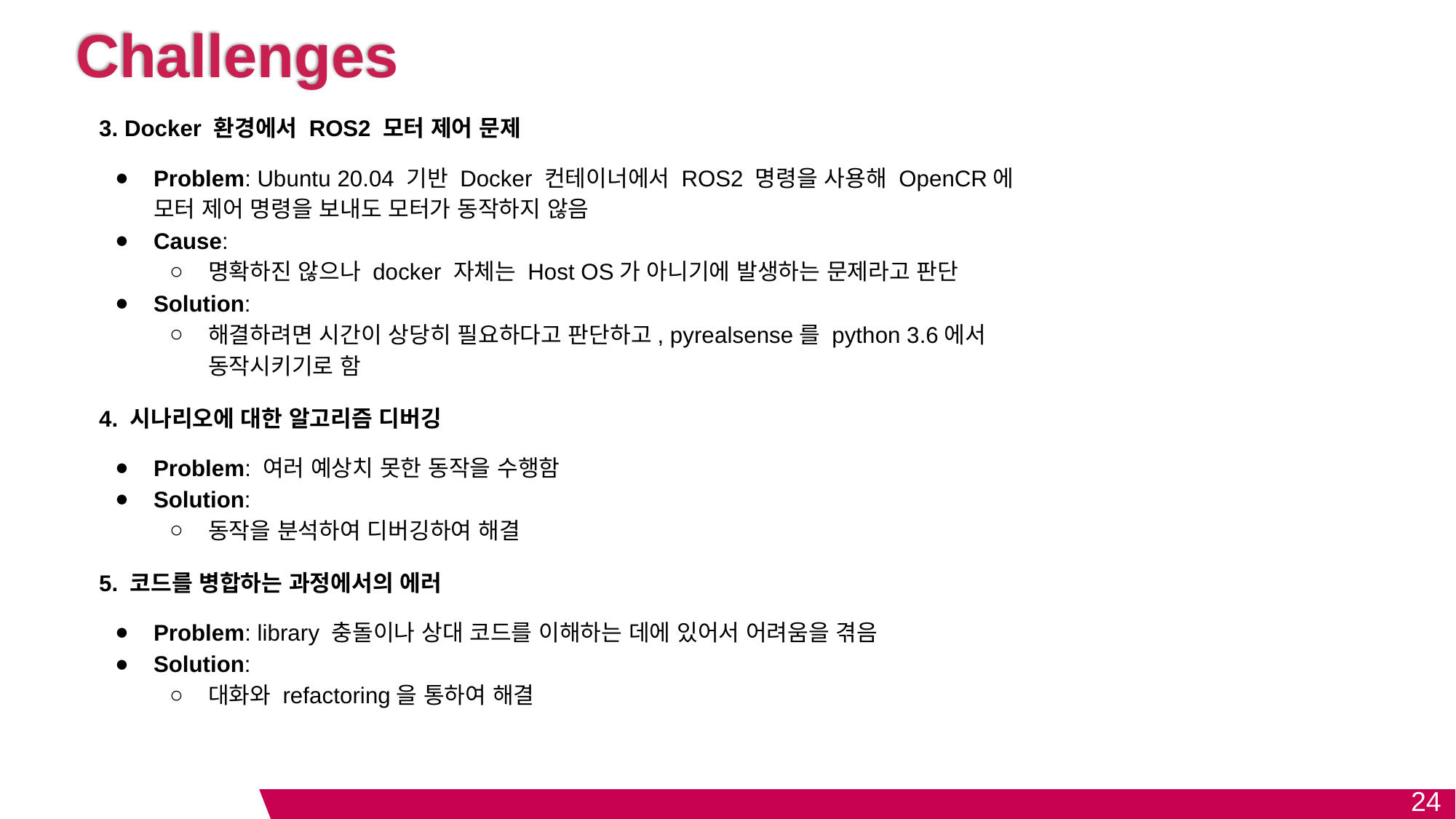

# Challenges
3. Docker 환경에서 ROS2 모터 제어 문제
Problem: Ubuntu 20.04 기반 Docker 컨테이너에서 ROS2 명령을 사용해 OpenCR에 모터 제어 명령을 보내도 모터가 동작하지 않음
Cause:
명확하진 않으나 docker 자체는 Host OS가 아니기에 발생하는 문제라고 판단
Solution:
해결하려면 시간이 상당히 필요하다고 판단하고, pyrealsense를 python 3.6에서 동작시키기로 함
4. 시나리오에 대한 알고리즘 디버깅
Problem: 여러 예상치 못한 동작을 수행함
Solution:
동작을 분석하여 디버깅하여 해결
5. 코드를 병합하는 과정에서의 에러
Problem: library 충돌이나 상대 코드를 이해하는 데에 있어서 어려움을 겪음
Solution:
대화와 refactoring을 통하여 해결
24